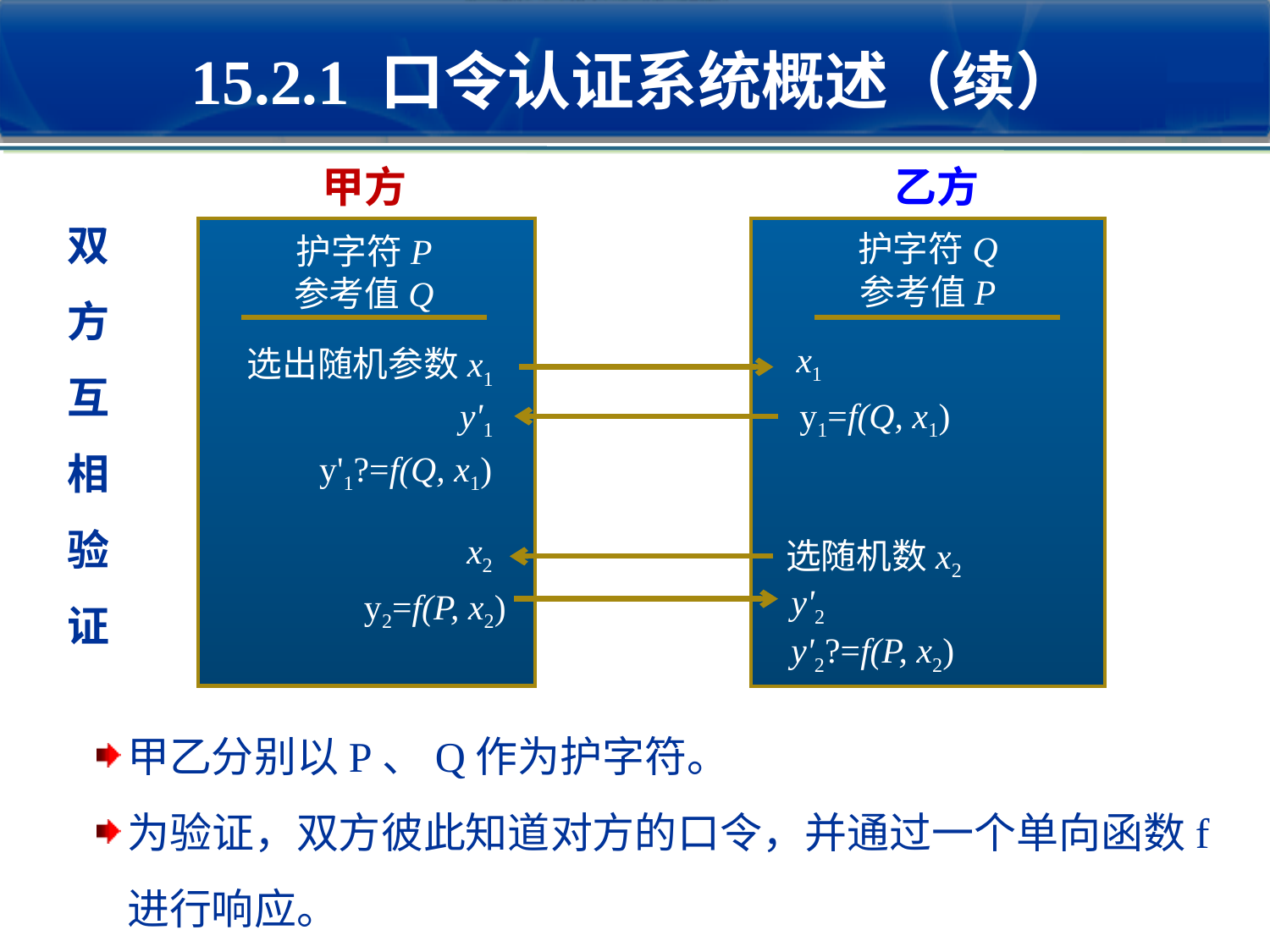

15.2.1 口令认证系统概述（续）
甲方
乙方

护字符Q
参考值P

护字符P
参考值Q
x1
选出随机参数x1
y'1
y1=f(Q, x1)
y'1?=f(Q, x1)
x2
选随机数x2
y'2
y2=f(P, x2)
y'2?=f(P, x2)
双方互相验证
甲乙分别以P、Q作为护字符。
为验证，双方彼此知道对方的口令，并通过一个单向函数f进行响应。